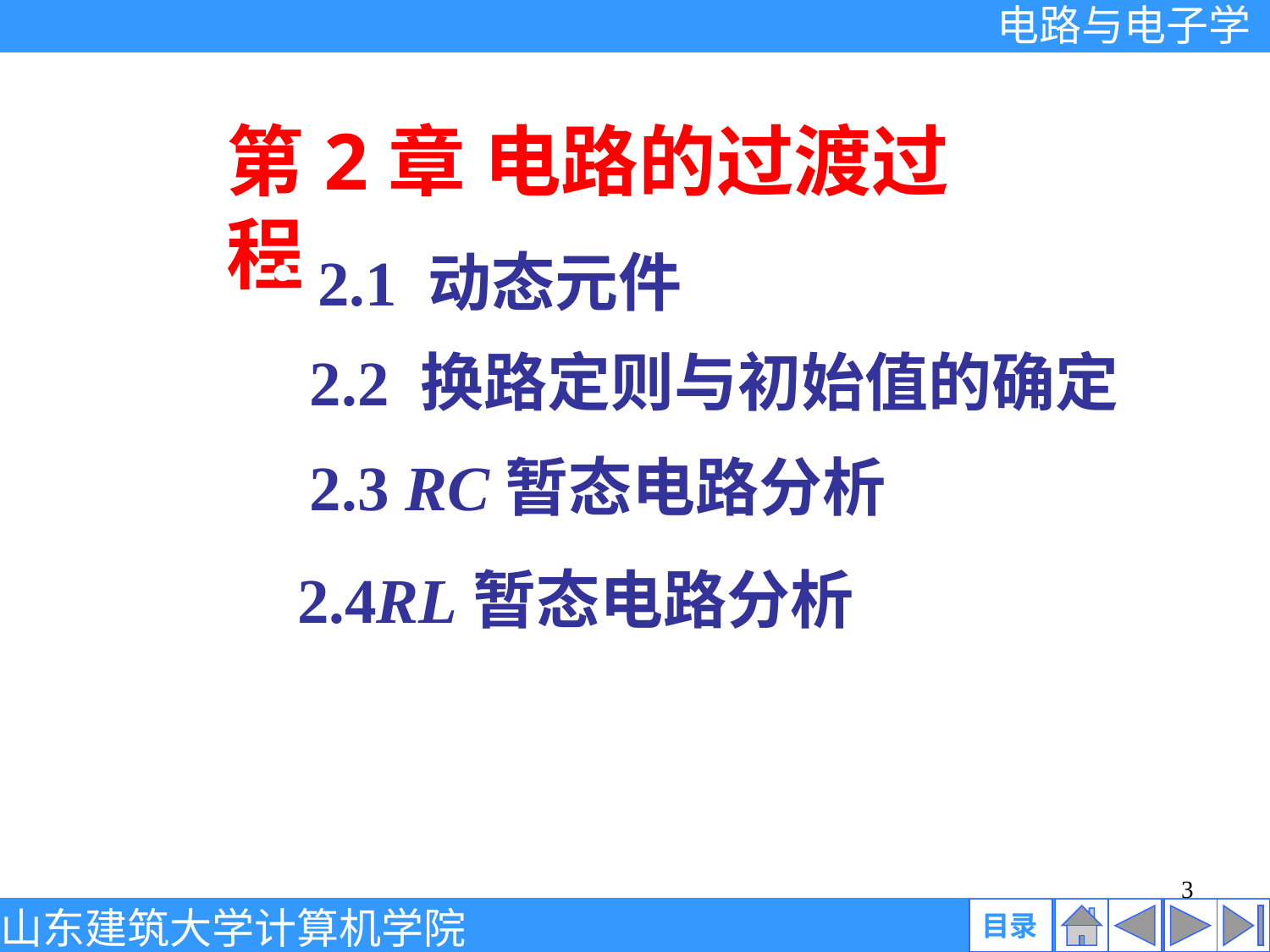

第2章 电路的过渡过程
 2.1 动态元件
2.2 换路定则与初始值的确定
2.3 RC暂态电路分析
2.4RL暂态电路分析
3